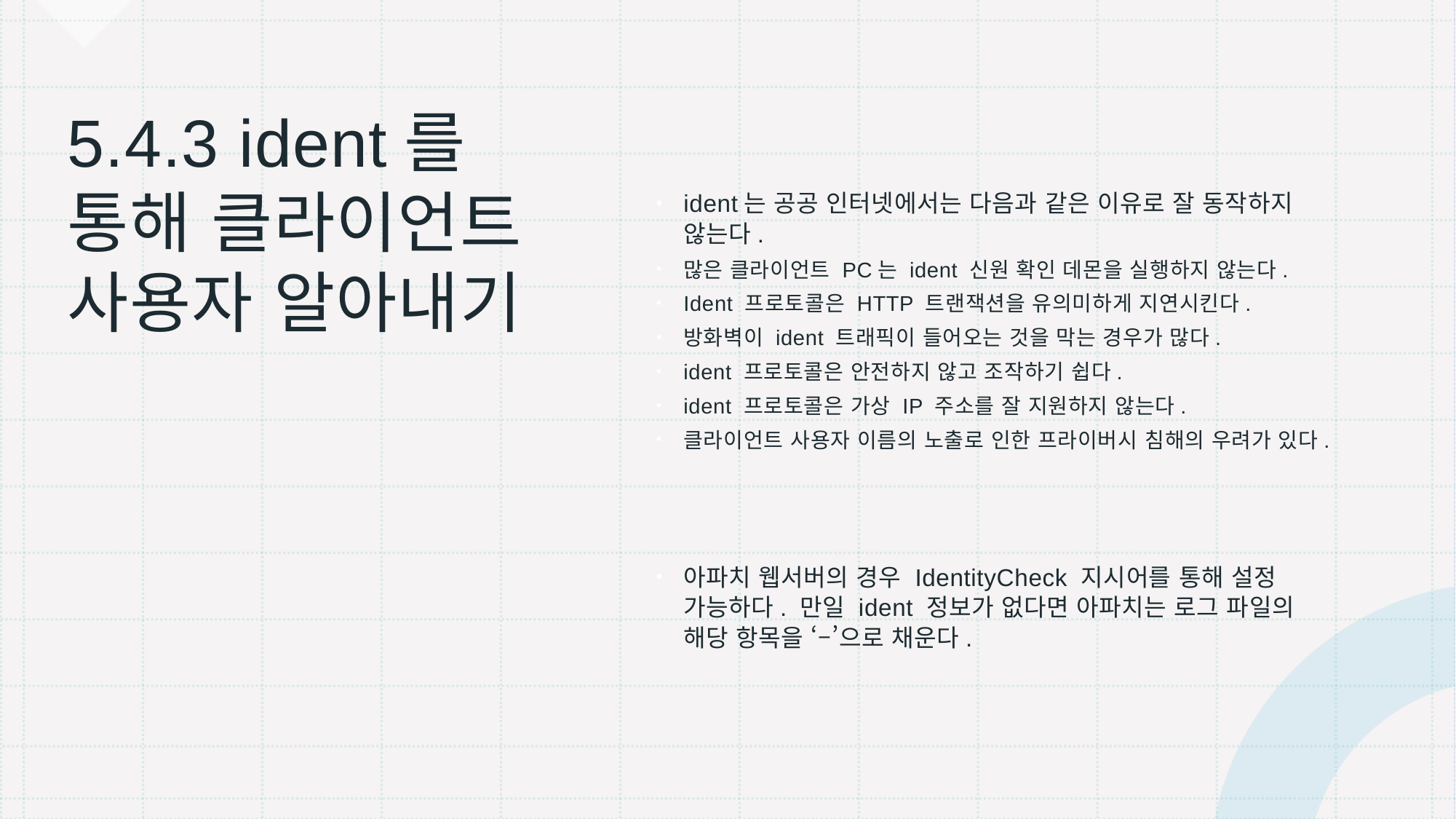

# 5.4.3 ident를 통해 클라이언트 사용자 알아내기
ident는 공공 인터넷에서는 다음과 같은 이유로 잘 동작하지 않는다.
많은 클라이언트 PC는 ident 신원 확인 데몬을 실행하지 않는다.
Ident 프로토콜은 HTTP 트랜잭션을 유의미하게 지연시킨다.
방화벽이 ident 트래픽이 들어오는 것을 막는 경우가 많다.
ident 프로토콜은 안전하지 않고 조작하기 쉽다.
ident 프로토콜은 가상 IP 주소를 잘 지원하지 않는다.
클라이언트 사용자 이름의 노출로 인한 프라이버시 침해의 우려가 있다.

아파치 웹서버의 경우 IdentityCheck 지시어를 통해 설정 가능하다. 만일 ident 정보가 없다면 아파치는 로그 파일의 해당 항목을 ‘–’으로 채운다.